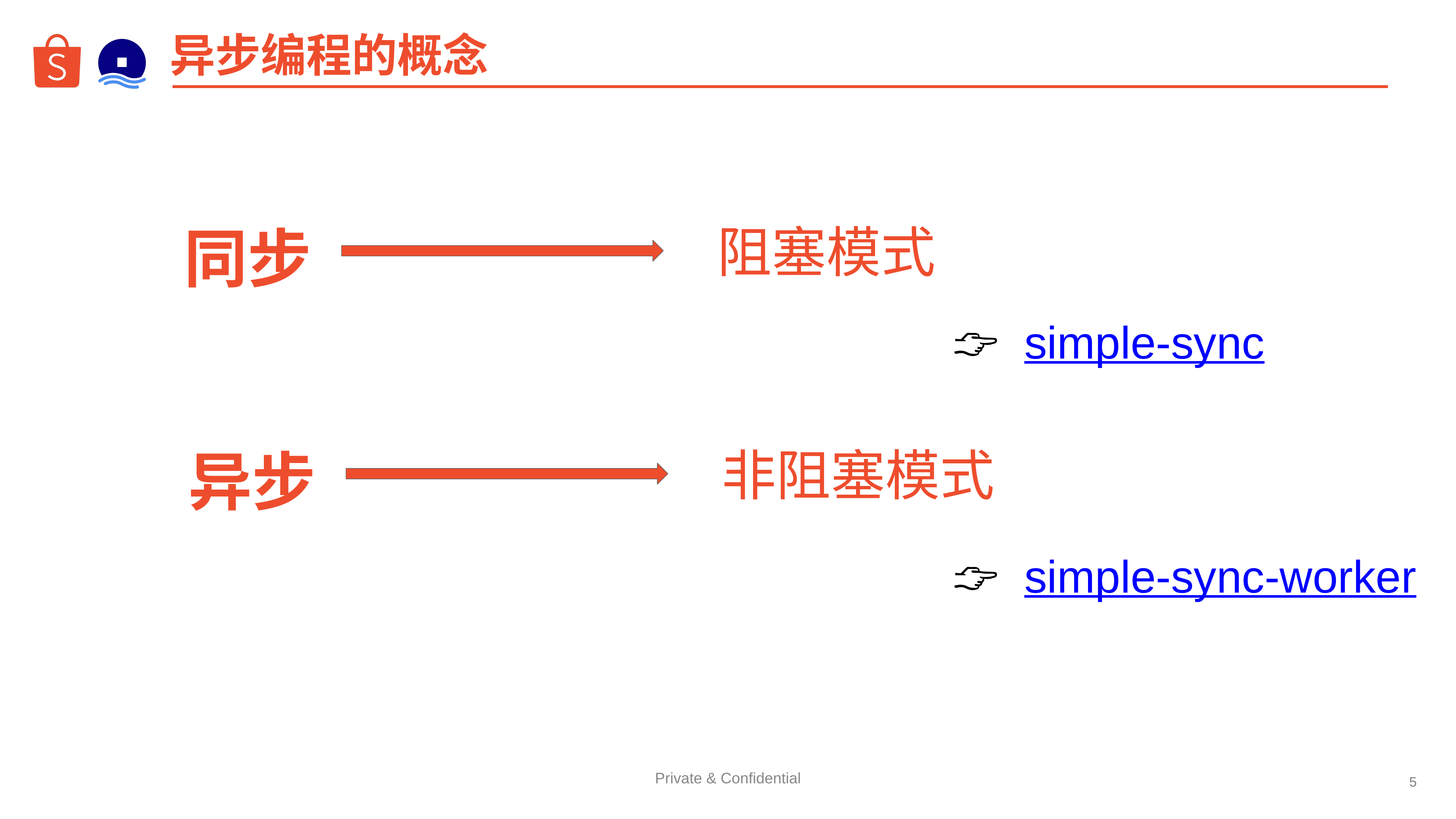

# 异步编程的概念
同步
阻塞模式

👉  simple-sync
异步
非阻塞模式

👉  simple-sync-worker